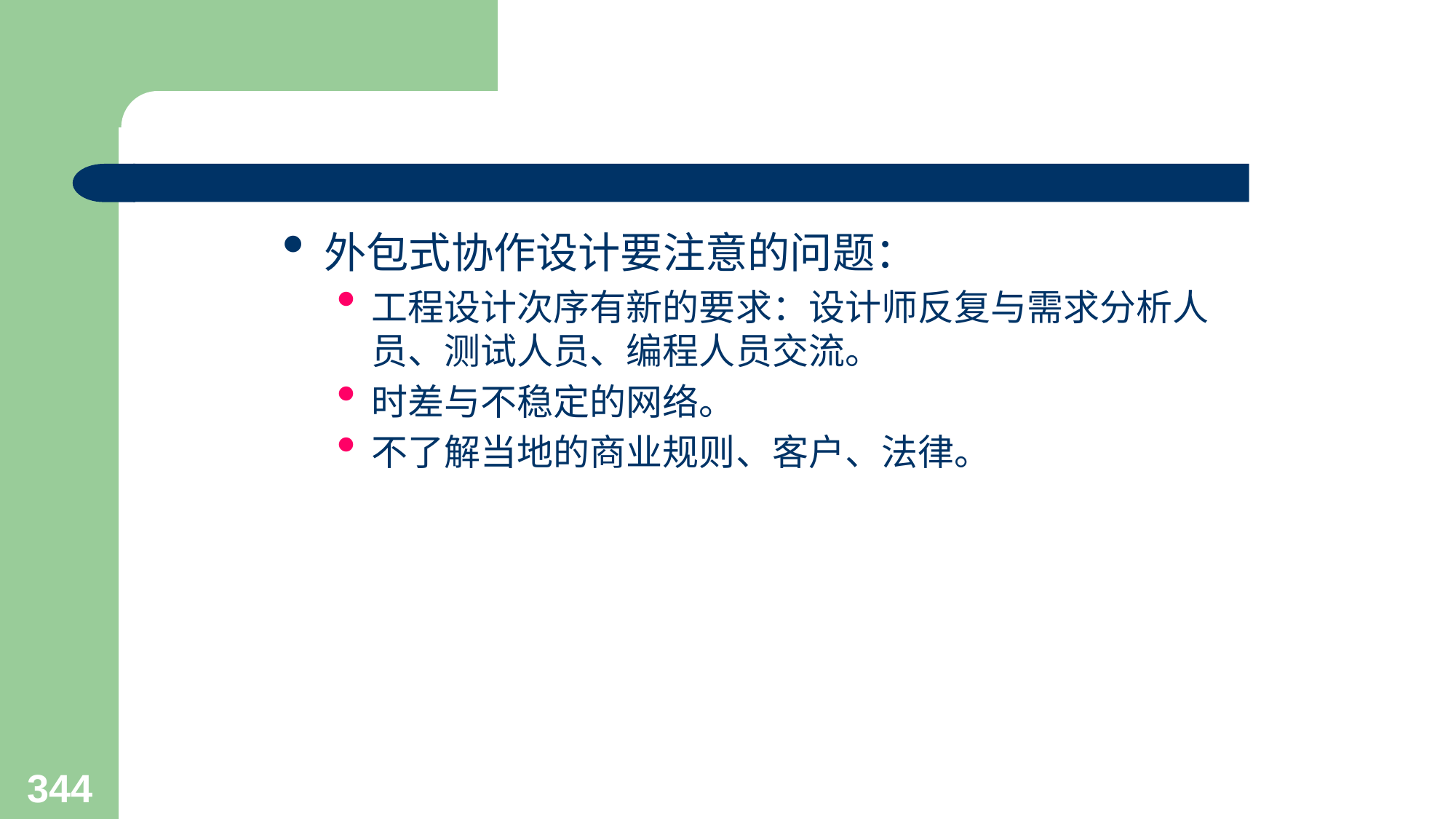

#
外包式协作设计要注意的问题：
工程设计次序有新的要求：设计师反复与需求分析人员、测试人员、编程人员交流。
时差与不稳定的网络。
不了解当地的商业规则、客户、法律。

344